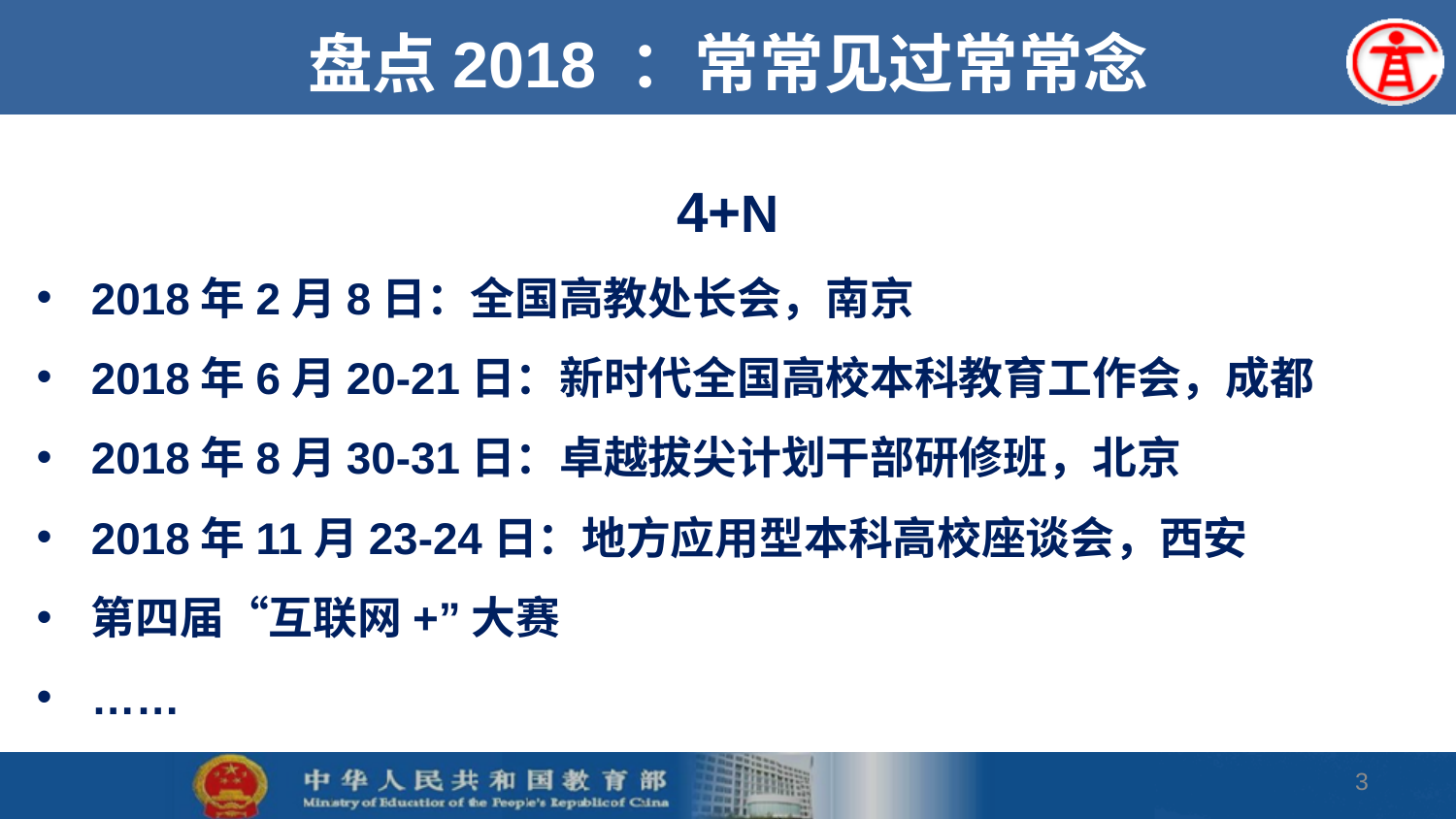

# 盘点2018 ：常常见过常常念
4+N
2018年2月8日：全国高教处长会，南京
2018年6月20-21日：新时代全国高校本科教育工作会，成都
2018年8月30-31日：卓越拔尖计划干部研修班，北京
2018年11月23-24日：地方应用型本科高校座谈会，西安
第四届“互联网+”大赛
……
3